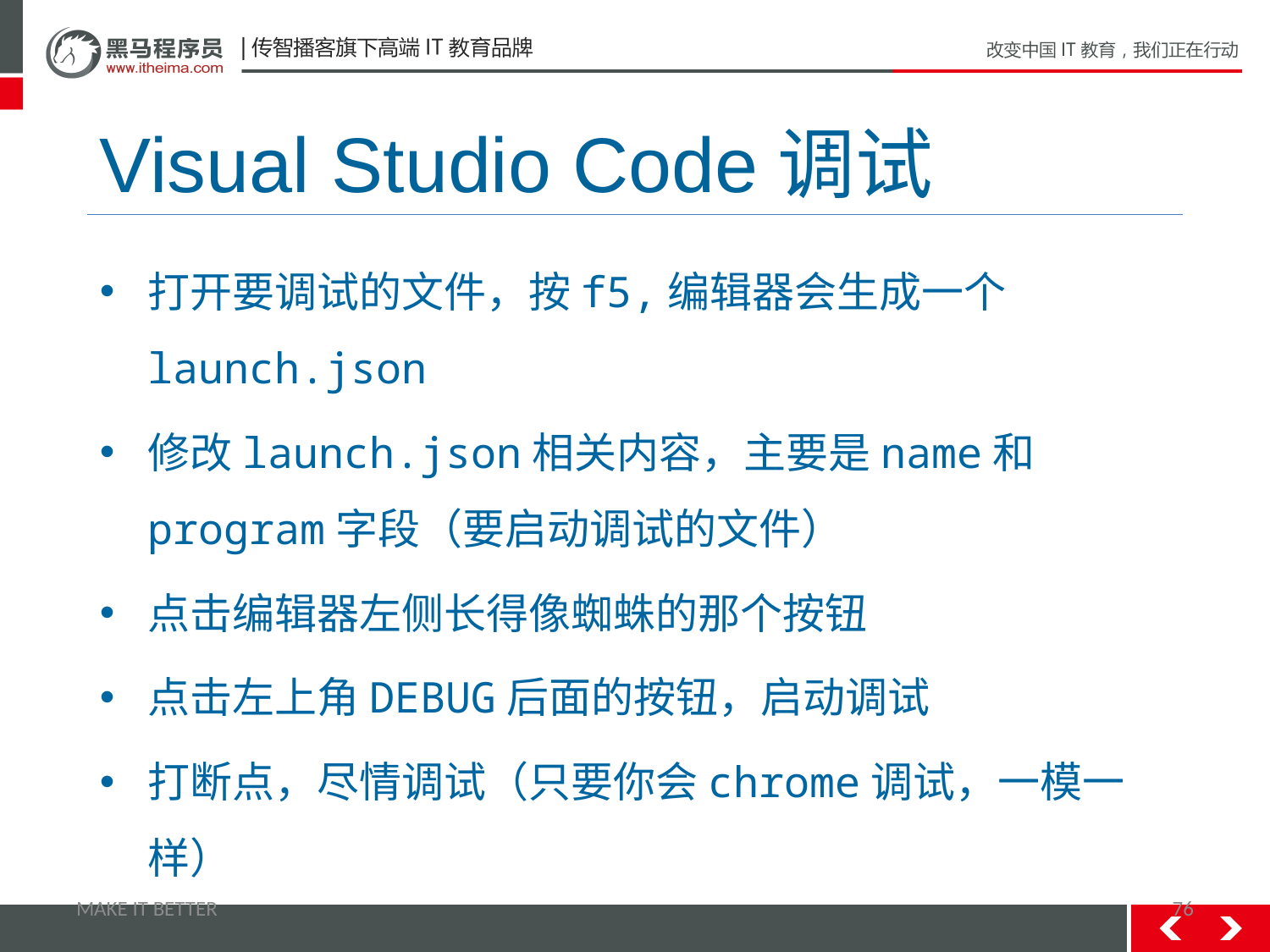

# Visual Studio Code调试
打开要调试的文件，按f5,编辑器会生成一个launch.json
修改launch.json相关内容，主要是name和program字段（要启动调试的文件）
点击编辑器左侧长得像蜘蛛的那个按钮
点击左上角DEBUG后面的按钮，启动调试
打断点，尽情调试（只要你会chrome调试，一模一样）

MAKE IT BETTER
76